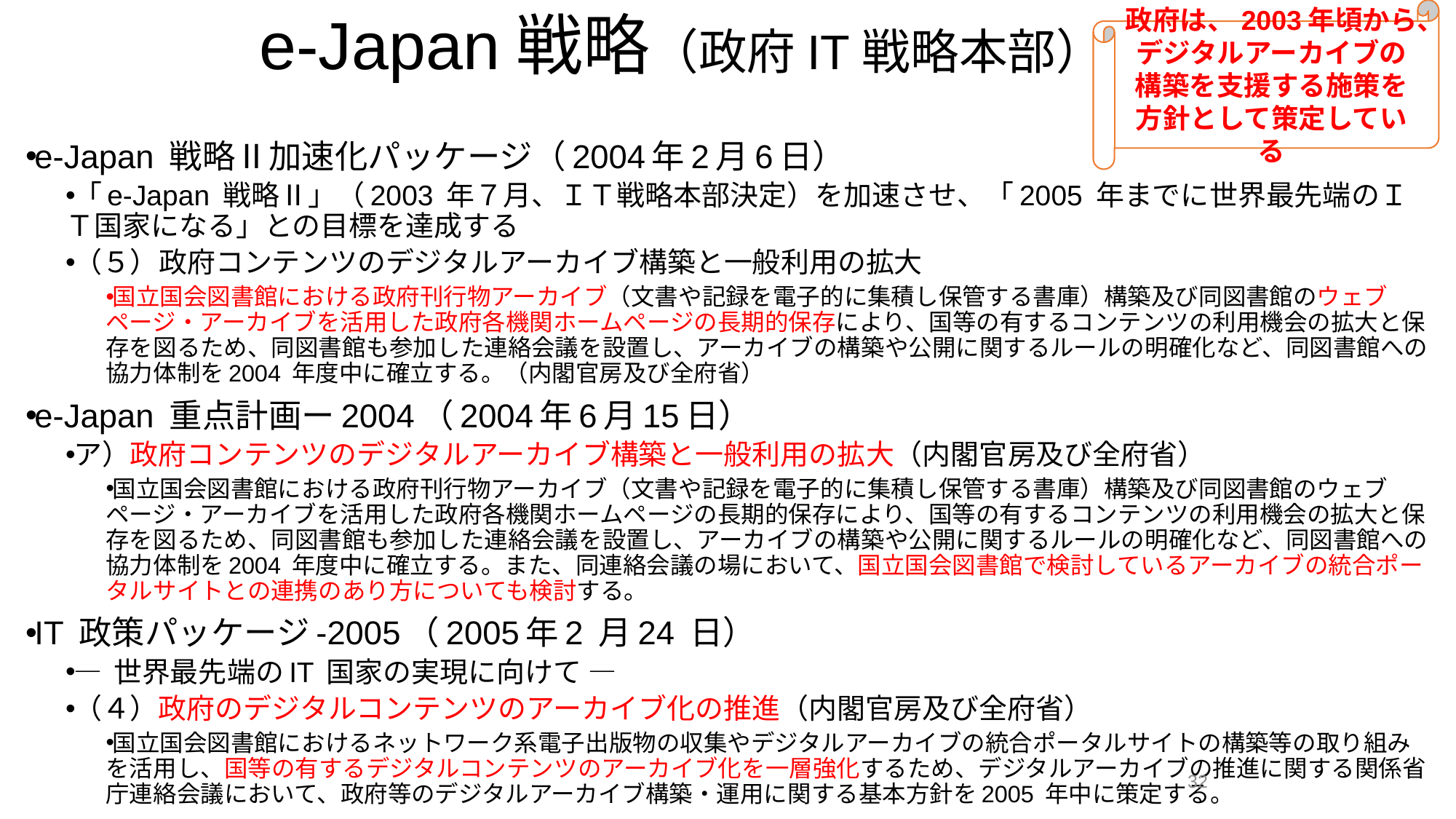

政府は、2003年頃から、デジタルアーカイブの構築を支援する施策を方針として策定している
# e-Japan戦略（政府IT戦略本部）
e-Japan 戦略Ⅱ加速化パッケージ（2004年2月6日）
「e-Japan 戦略Ⅱ」（2003 年７月、ＩＴ戦略本部決定）を加速させ、「2005 年までに世界最先端のＩＴ国家になる」との目標を達成する
（５）政府コンテンツのデジタルアーカイブ構築と一般利用の拡大
国立国会図書館における政府刊行物アーカイブ（文書や記録を電子的に集積し保管する書庫）構築及び同図書館のウェブページ・アーカイブを活用した政府各機関ホームページの長期的保存により、国等の有するコンテンツの利用機会の拡大と保存を図るため、同図書館も参加した連絡会議を設置し、アーカイブの構築や公開に関するルールの明確化など、同図書館への協力体制を2004 年度中に確立する。（内閣官房及び全府省）
e-Japan 重点計画ー2004（2004年6月15日）
ア）政府コンテンツのデジタルアーカイブ構築と一般利用の拡大（内閣官房及び全府省）
国立国会図書館における政府刊行物アーカイブ（文書や記録を電子的に集積し保管する書庫）構築及び同図書館のウェブページ・アーカイブを活用した政府各機関ホームページの長期的保存により、国等の有するコンテンツの利用機会の拡大と保存を図るため、同図書館も参加した連絡会議を設置し、アーカイブの構築や公開に関するルールの明確化など、同図書館への協力体制を2004 年度中に確立する。また、同連絡会議の場において、国立国会図書館で検討しているアーカイブの統合ポータルサイトとの連携のあり方についても検討する。
IT 政策パッケージ-2005（2005年2 月24 日）
― 世界最先端のIT 国家の実現に向けて ―
（４）政府のデジタルコンテンツのアーカイブ化の推進（内閣官房及び全府省）
国立国会図書館におけるネットワーク系電子出版物の収集やデジタルアーカイブの統合ポータルサイトの構築等の取り組みを活用し、国等の有するデジタルコンテンツのアーカイブ化を一層強化するため、デジタルアーカイブの推進に関する関係省庁連絡会議において、政府等のデジタルアーカイブ構築・運用に関する基本方針を2005 年中に策定する。
32